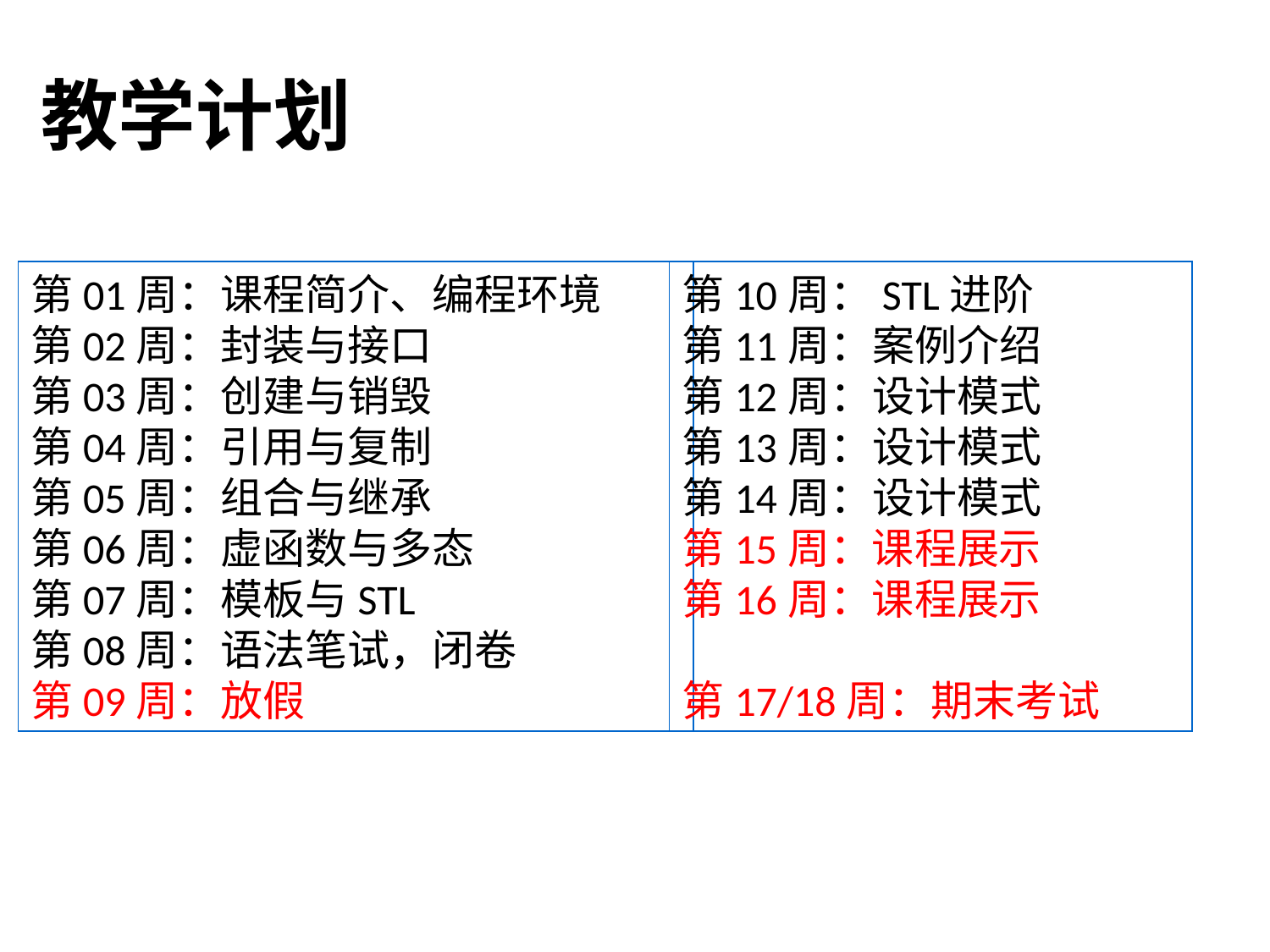

# 教学计划
第10周：STL进阶
第11周：案例介绍
第12周：设计模式
第13周：设计模式
第14周：设计模式
第15周：课程展示
第16周：课程展示

第17/18周：期末考试
第01周：课程简介、编程环境
第02周：封装与接口
第03周：创建与销毁
第04周：引用与复制
第05周：组合与继承
第06周：虚函数与多态
第07周：模板与STL
第08周：语法笔试，闭卷
第09周：放假